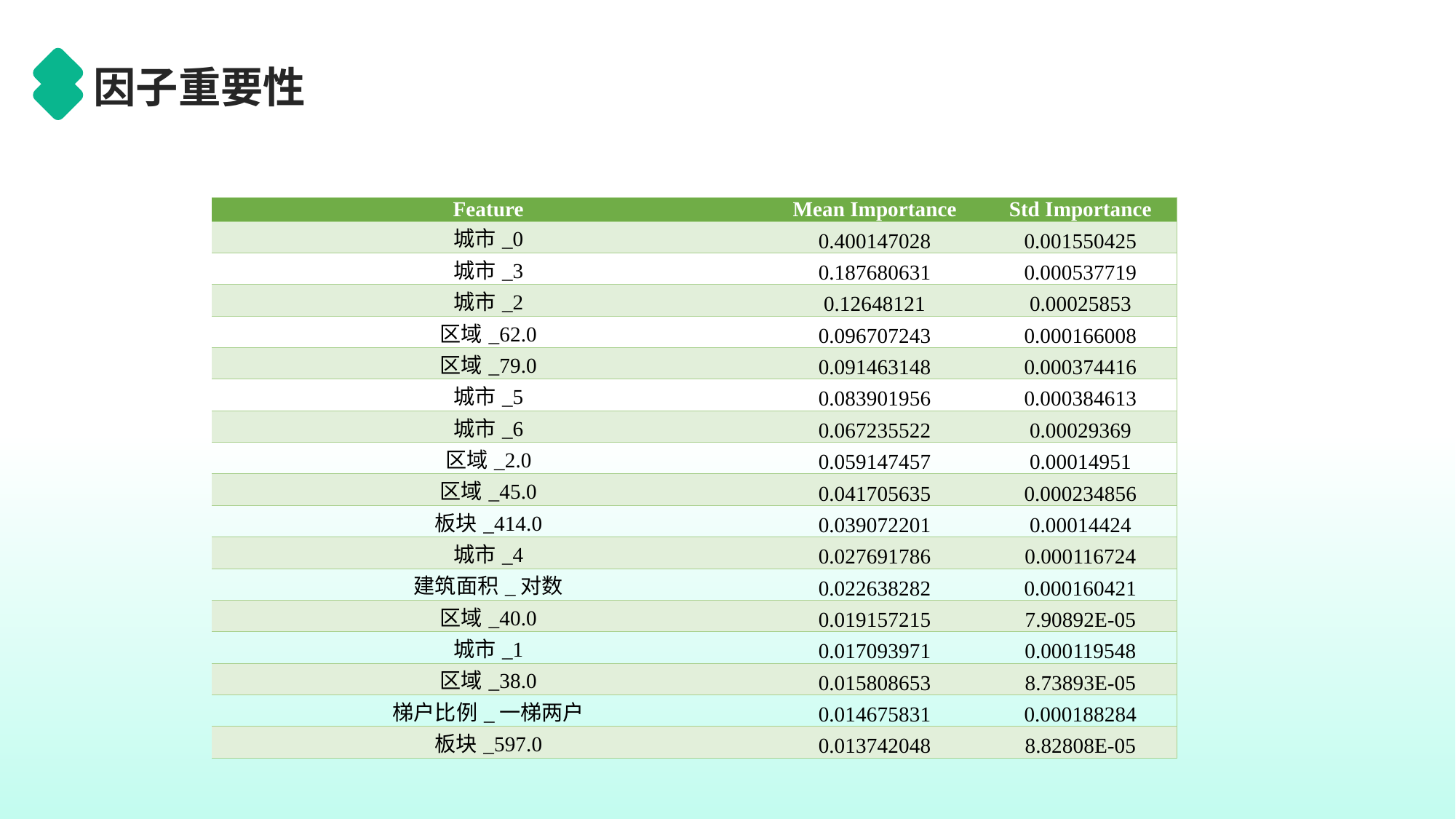

因子重要性

| Feature | Mean Importance | Std Importance |
| --- | --- | --- |
| 城市\_0 | 0.400147028 | 0.001550425 |
| 城市\_3 | 0.187680631 | 0.000537719 |
| 城市\_2 | 0.12648121 | 0.00025853 |
| 区域\_62.0 | 0.096707243 | 0.000166008 |
| 区域\_79.0 | 0.091463148 | 0.000374416 |
| 城市\_5 | 0.083901956 | 0.000384613 |
| 城市\_6 | 0.067235522 | 0.00029369 |
| 区域\_2.0 | 0.059147457 | 0.00014951 |
| 区域\_45.0 | 0.041705635 | 0.000234856 |
| 板块\_414.0 | 0.039072201 | 0.00014424 |
| 城市\_4 | 0.027691786 | 0.000116724 |
| 建筑面积\_对数 | 0.022638282 | 0.000160421 |
| 区域\_40.0 | 0.019157215 | 7.90892E-05 |
| 城市\_1 | 0.017093971 | 0.000119548 |
| 区域\_38.0 | 0.015808653 | 8.73893E-05 |
| 梯户比例\_一梯两户 | 0.014675831 | 0.000188284 |
| 板块\_597.0 | 0.013742048 | 8.82808E-05 |